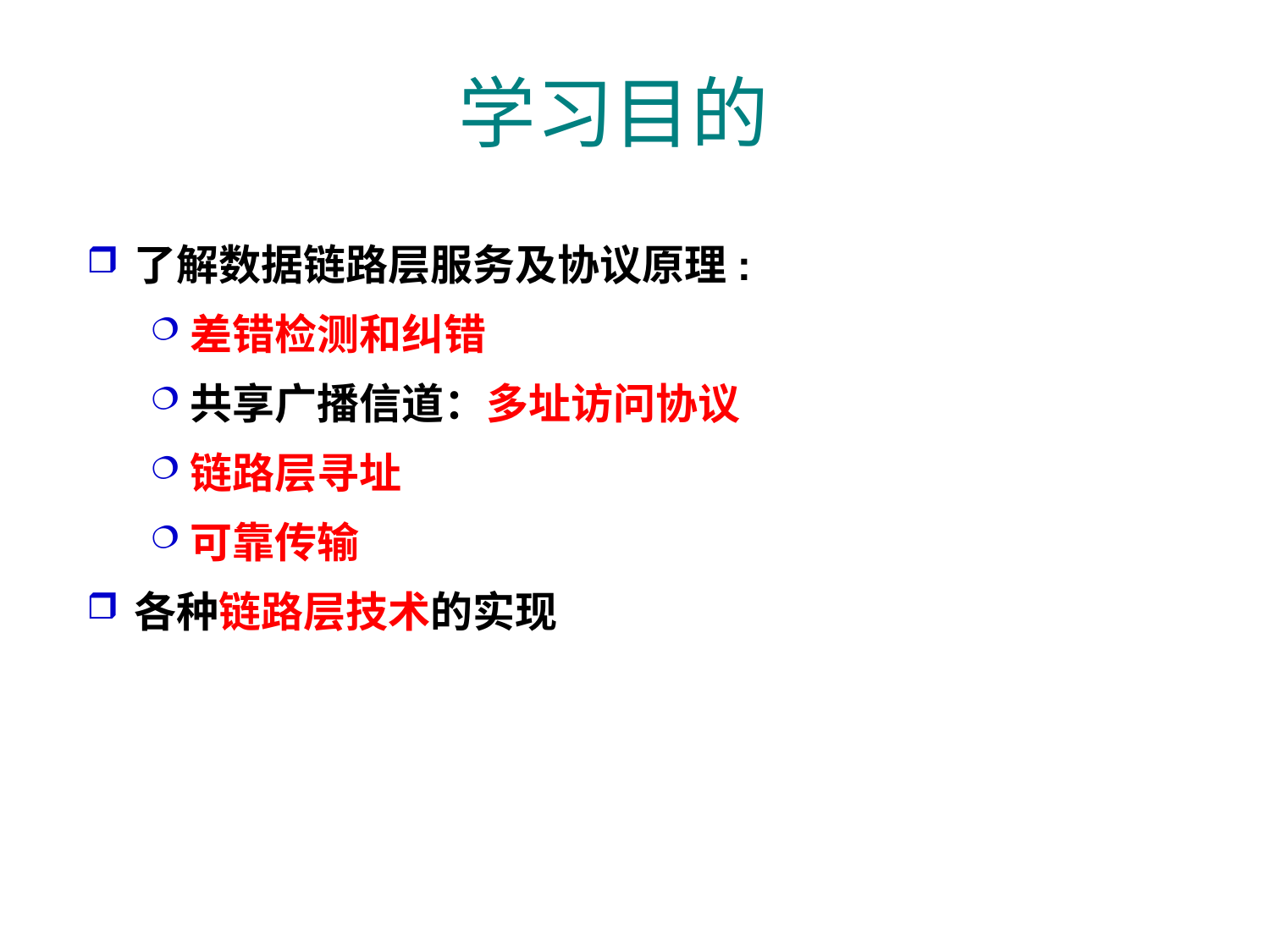

# 学习目的
了解数据链路层服务及协议原理:
差错检测和纠错
共享广播信道：多址访问协议
链路层寻址
可靠传输
各种链路层技术的实现

3